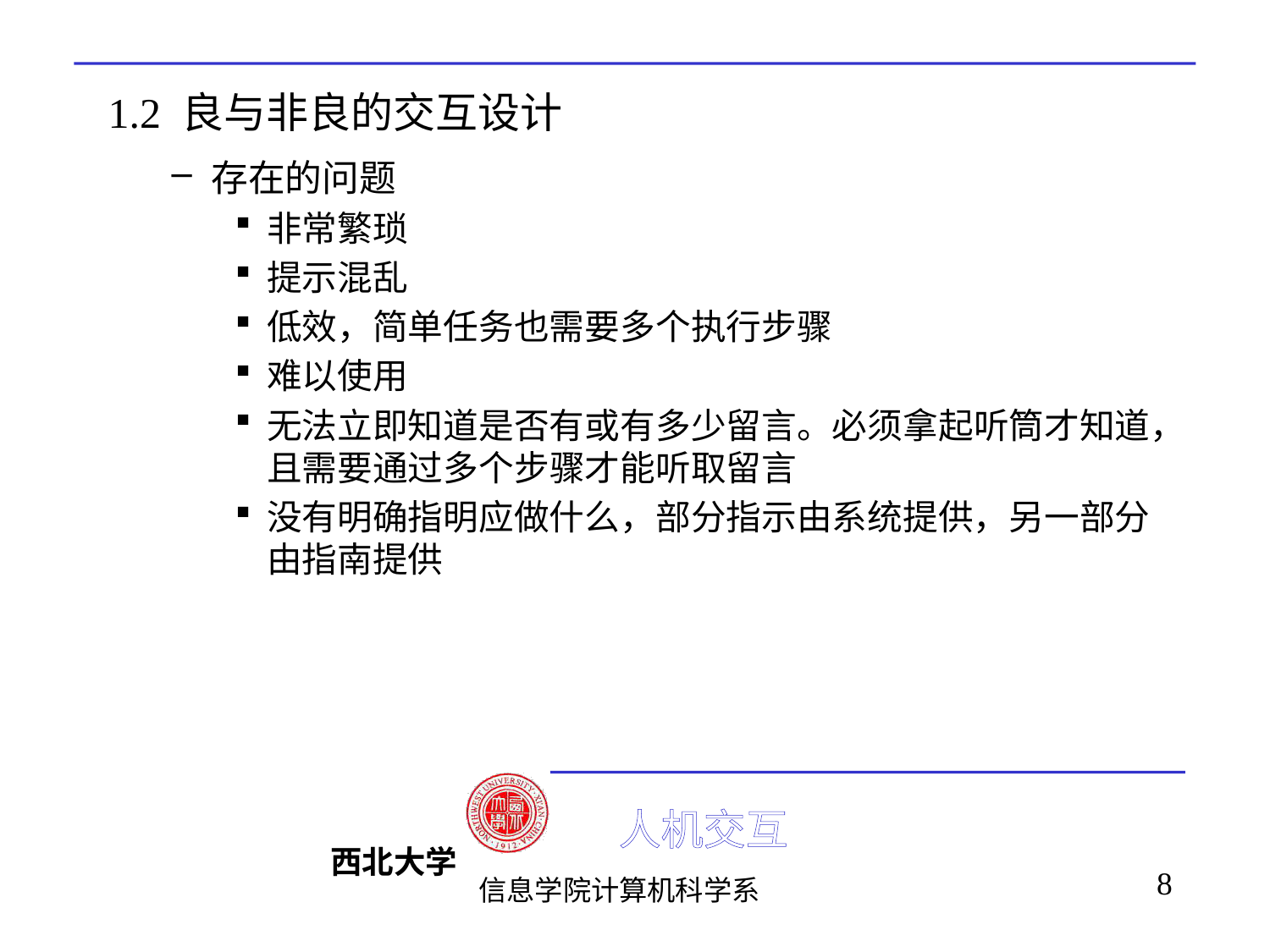

# 1.2 良与非良的交互设计
存在的问题
非常繁琐
提示混乱
低效，简单任务也需要多个执行步骤
难以使用
无法立即知道是否有或有多少留言。必须拿起听筒才知道，且需要通过多个步骤才能听取留言
没有明确指明应做什么，部分指示由系统提供，另一部分由指南提供
8